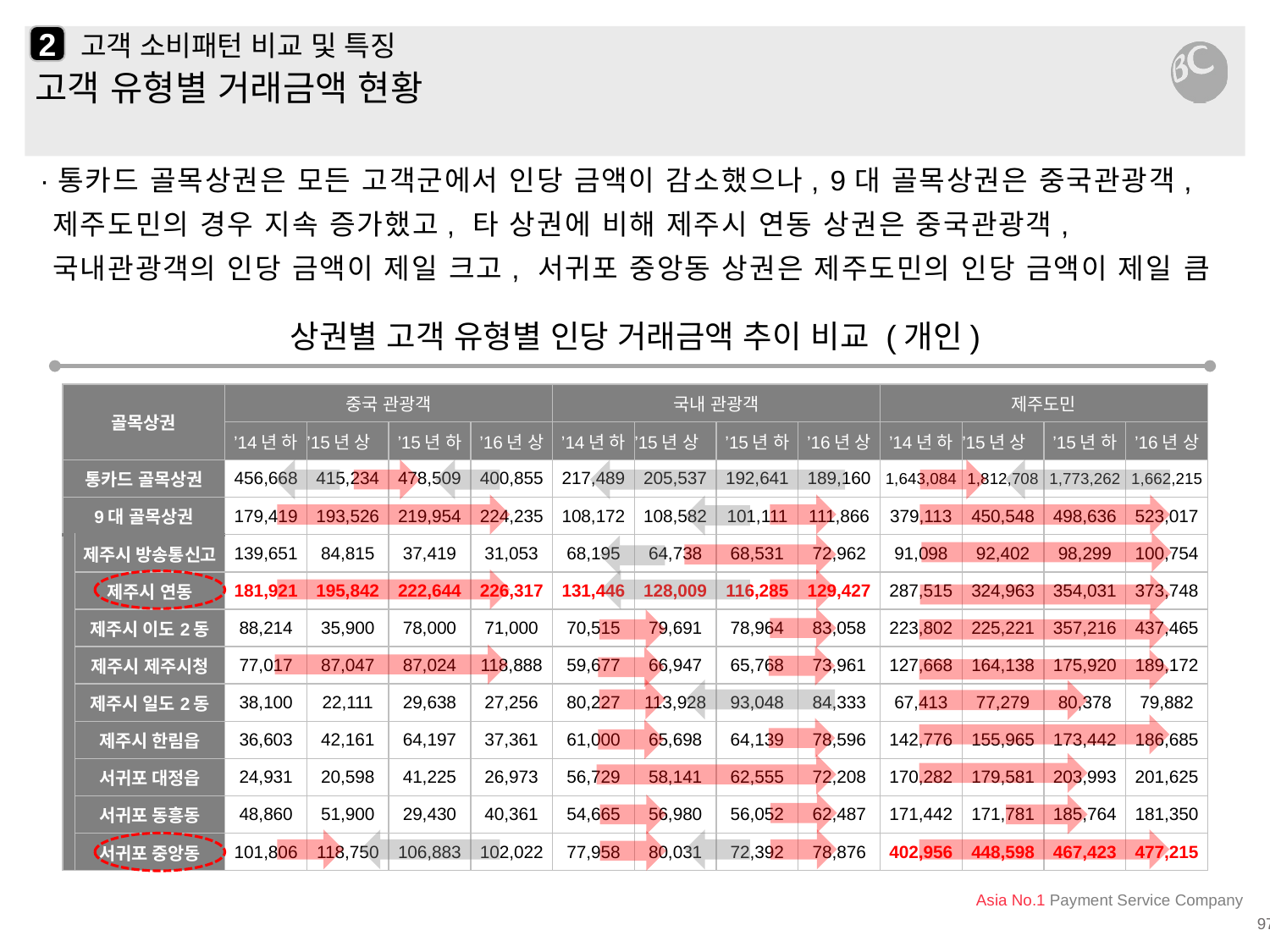

2
# 고객 소비패턴 비교 및 특징
고객 유형별 거래금액 현황
·통카드 골목상권은 모든 고객군에서 인당 금액이 감소했으나, 9대 골목상권은 중국관광객, 제주도민의 경우 지속 증가했고, 타 상권에 비해 제주시 연동 상권은 중국관광객, 국내관광객의 인당 금액이 제일 크고, 서귀포 중앙동 상권은 제주도민의 인당 금액이 제일 큼
상권별 고객 유형별 인당 거래금액 추이 비교 (개인)

| 골목상권 |  | 중국 관광객 |  |  |  | 국내 관광객 |  |  |  | 제주도민 |  |  |  |
| --- | --- | --- | --- | --- | --- | --- | --- | --- | --- | --- | --- | --- | --- |
|  |  | ’14년 하 | ’15년 상 | ’15년 하 | ’16년 상 | ’14년 하 | ’15년 상 | ’15년 하 | ’16년 상 | ’14년 하 | ’15년 상 | ’15년 하 | ’16년 상 |
| 통카드 골목상권 |  | 456,668 | 415,234 | 478,509 | 400,855 | 217,489 | 205,537 | 192,641 | 189,160 | 1,643,084 | 1,812,708 | 1,773,262 | 1,662,215 |
| 9대 골목상권 |  | 179,419 | 193,526 | 219,954 | 224,235 | 108,172 | 108,582 | 101,111 | 111,866 | 379,113 | 450,548 | 498,636 | 523,017 |
|  | 제주시 방송통신고 | 139,651 | 84,815 | 37,419 | 31,053 | 68,195 | 64,738 | 68,531 | 72,962 | 91,098 | 92,402 | 98,299 | 100,754 |
|  | 제주시 연동 | 181,921 | 195,842 | 222,644 | 226,317 | 131,446 | 128,009 | 116,285 | 129,427 | 287,515 | 324,963 | 354,031 | 373,748 |
|  | 제주시 이도2동 | 88,214 | 35,900 | 78,000 | 71,000 | 70,515 | 79,691 | 78,964 | 83,058 | 223,802 | 225,221 | 357,216 | 437,465 |
|  | 제주시 제주시청 | 77,017 | 87,047 | 87,024 | 118,888 | 59,677 | 66,947 | 65,768 | 73,961 | 127,668 | 164,138 | 175,920 | 189,172 |
|  | 제주시 일도2동 | 38,100 | 22,111 | 29,638 | 27,256 | 80,227 | 113,928 | 93,048 | 84,333 | 67,413 | 77,279 | 80,378 | 79,882 |
|  | 제주시 한림읍 | 36,603 | 42,161 | 64,197 | 37,361 | 61,000 | 65,698 | 64,139 | 78,596 | 142,776 | 155,965 | 173,442 | 186,685 |
|  | 서귀포 대정읍 | 24,931 | 20,598 | 41,225 | 26,973 | 56,729 | 58,141 | 62,555 | 72,208 | 170,282 | 179,581 | 203,993 | 201,625 |
|  | 서귀포 동흥동 | 48,860 | 51,900 | 29,430 | 40,361 | 54,665 | 56,980 | 56,052 | 62,487 | 171,442 | 171,781 | 185,764 | 181,350 |
|  | 서귀포 중앙동 | 101,806 | 118,750 | 106,883 | 102,022 | 77,958 | 80,031 | 72,392 | 78,876 | 402,956 | 448,598 | 467,423 | 477,215 |